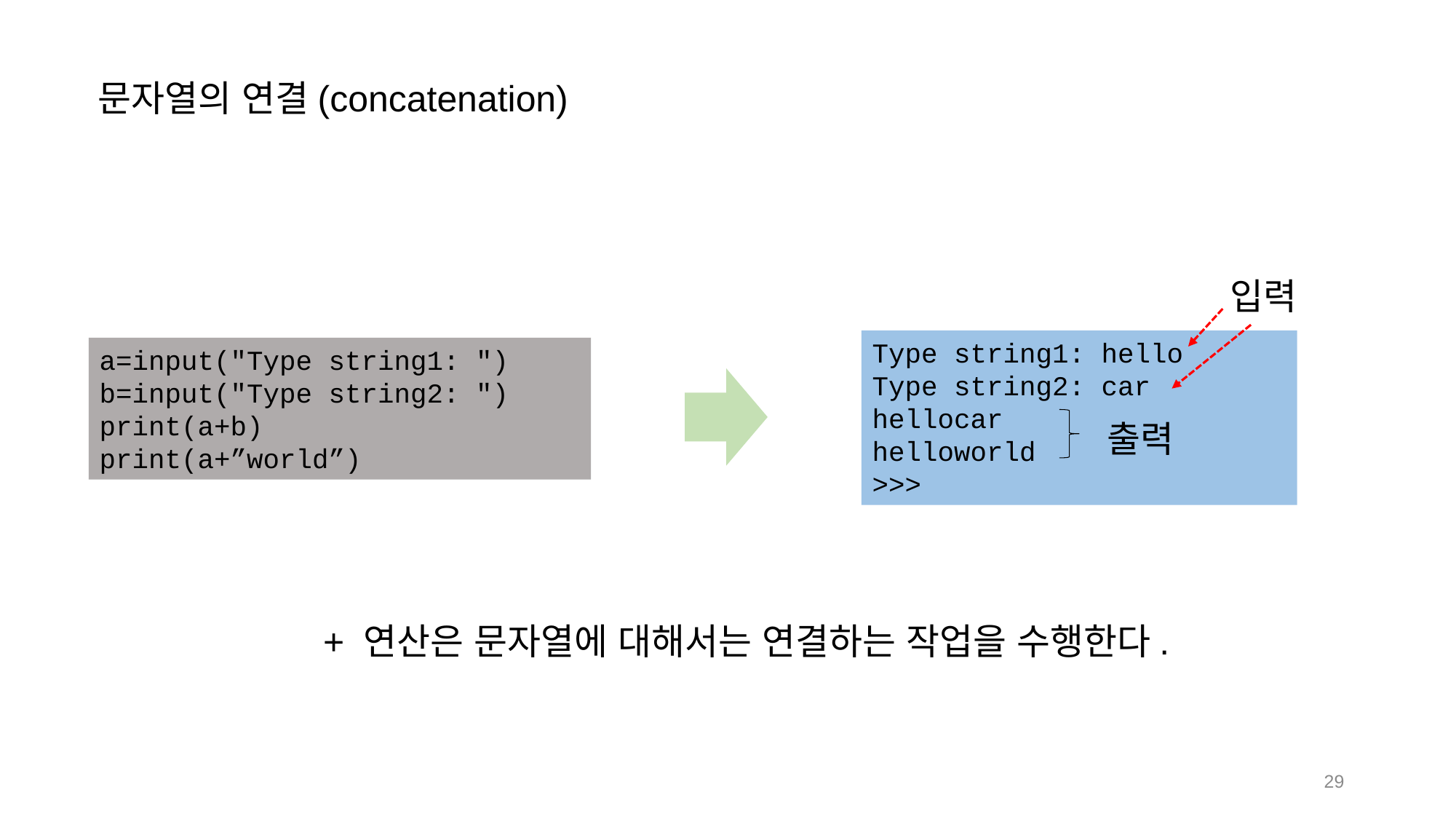

문자열의 연결(concatenation)
입력
Type string1: hello
Type string2: car
hellocar
helloworld
>>>
a=input("Type string1: ")
b=input("Type string2: ")
print(a+b)
print(a+”world”)

출력

+ 연산은 문자열에 대해서는 연결하는 작업을 수행한다.
29